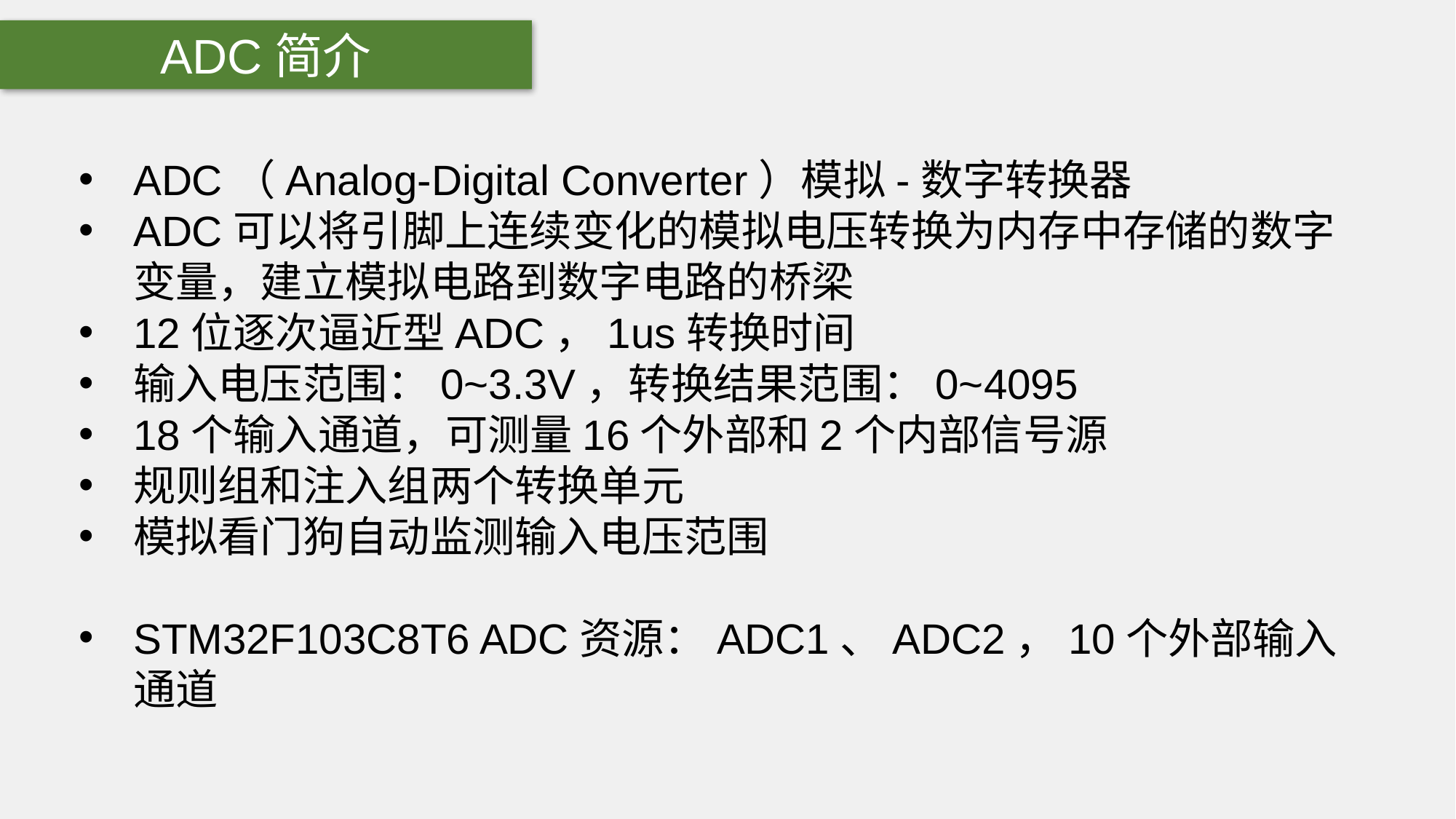

ADC简介
ADC（Analog-Digital Converter）模拟-数字转换器
ADC可以将引脚上连续变化的模拟电压转换为内存中存储的数字变量，建立模拟电路到数字电路的桥梁
12位逐次逼近型ADC，1us转换时间
输入电压范围：0~3.3V，转换结果范围：0~4095
18个输入通道，可测量16个外部和2个内部信号源
规则组和注入组两个转换单元
模拟看门狗自动监测输入电压范围

STM32F103C8T6 ADC资源：ADC1、ADC2，10个外部输入通道